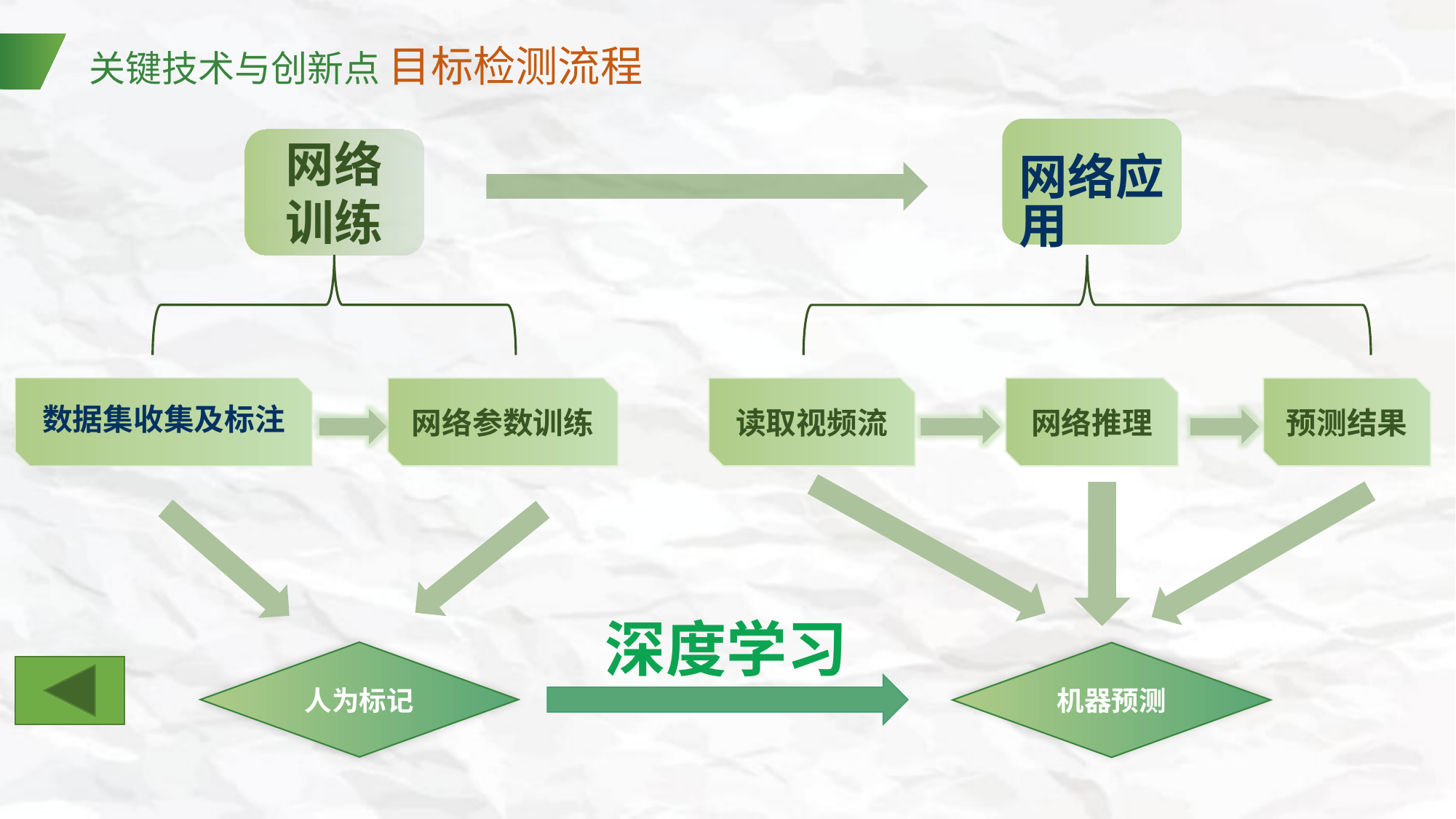

关键技术与创新点 目标检测流程
网络应用

网络训练

数据集收集及标注
网络参数训练
读取视频流
网络推理
预测结果

深度学习
人为标记
机器预测